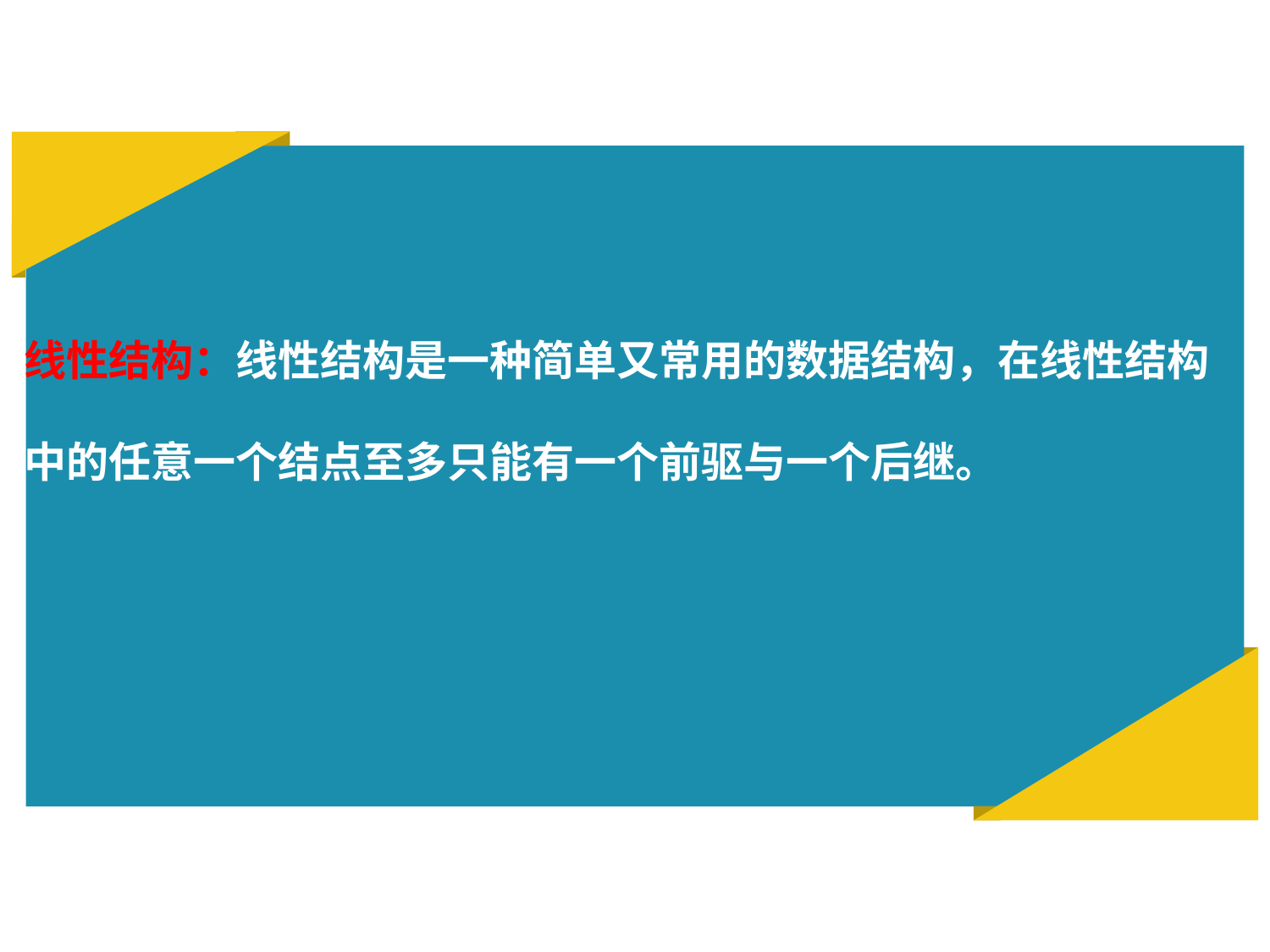

线性结构：线性结构是一种简单又常用的数据结构，在线性结构中的任意一个结点至多只能有一个前驱与一个后继。